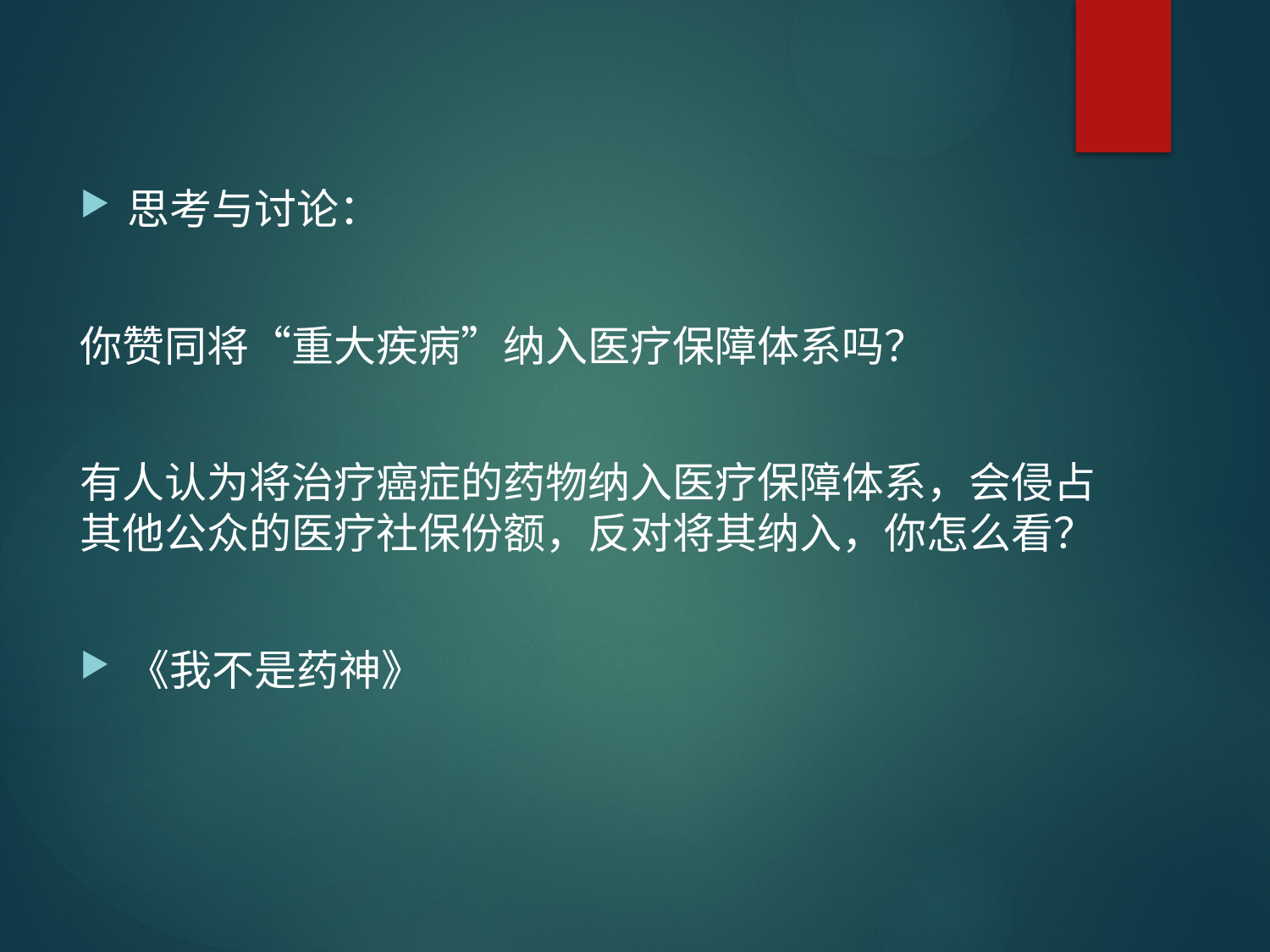

#
思考与讨论：

你赞同将“重大疾病”纳入医疗保障体系吗？

有人认为将治疗癌症的药物纳入医疗保障体系，会侵占其他公众的医疗社保份额，反对将其纳入，你怎么看？

《我不是药神》